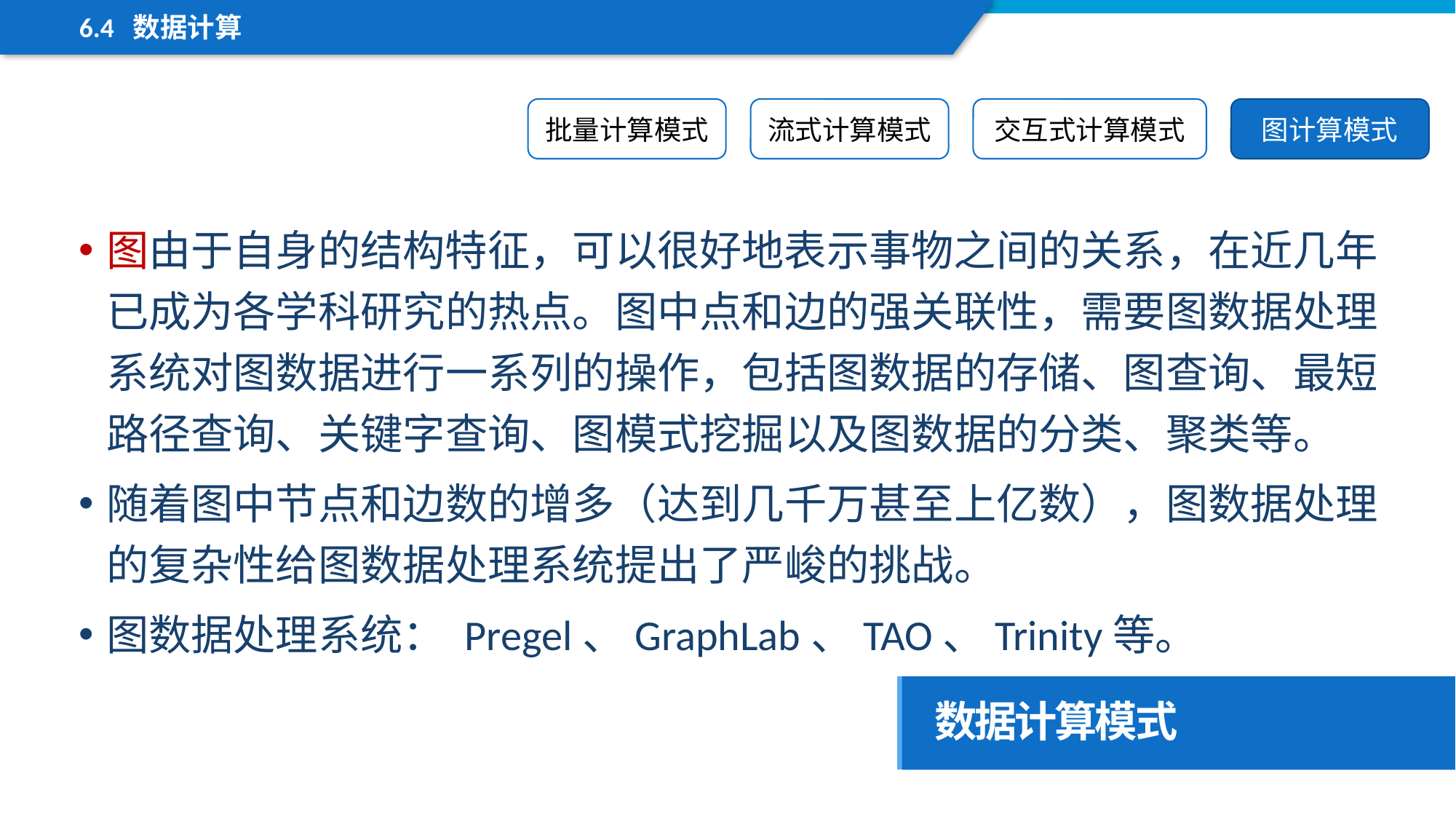

6.4  数据计算
批量计算模式
流式计算模式
交互式计算模式
图计算模式
图由于自身的结构特征，可以很好地表示事物之间的关系，在近几年已成为各学科研究的热点。图中点和边的强关联性，需要图数据处理系统对图数据进行一系列的操作，包括图数据的存储、图查询、最短路径查询、关键字查询、图模式挖掘以及图数据的分类、聚类等。
随着图中节点和边数的增多（达到几千万甚至上亿数），图数据处理的复杂性给图数据处理系统提出了严峻的挑战。
图数据处理系统： Pregel、GraphLab、TAO、Trinity等。
数据计算模式